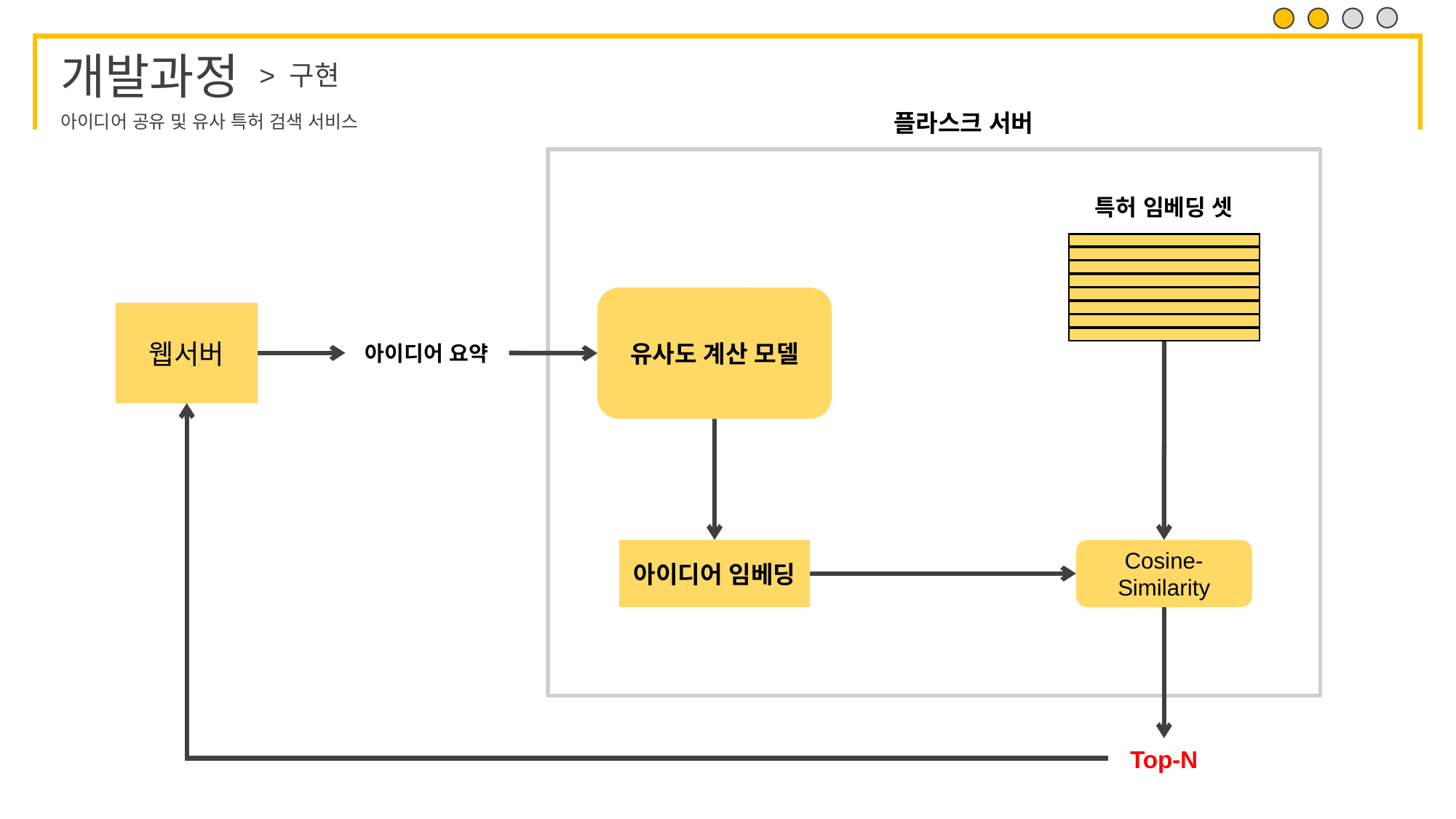

> 구현
플라스크 서버

특허 임베딩 셋

유사도 계산 모델

웹서버

아이디어 요약
아이디어 임베딩
Cosine-Similarity
Top-N